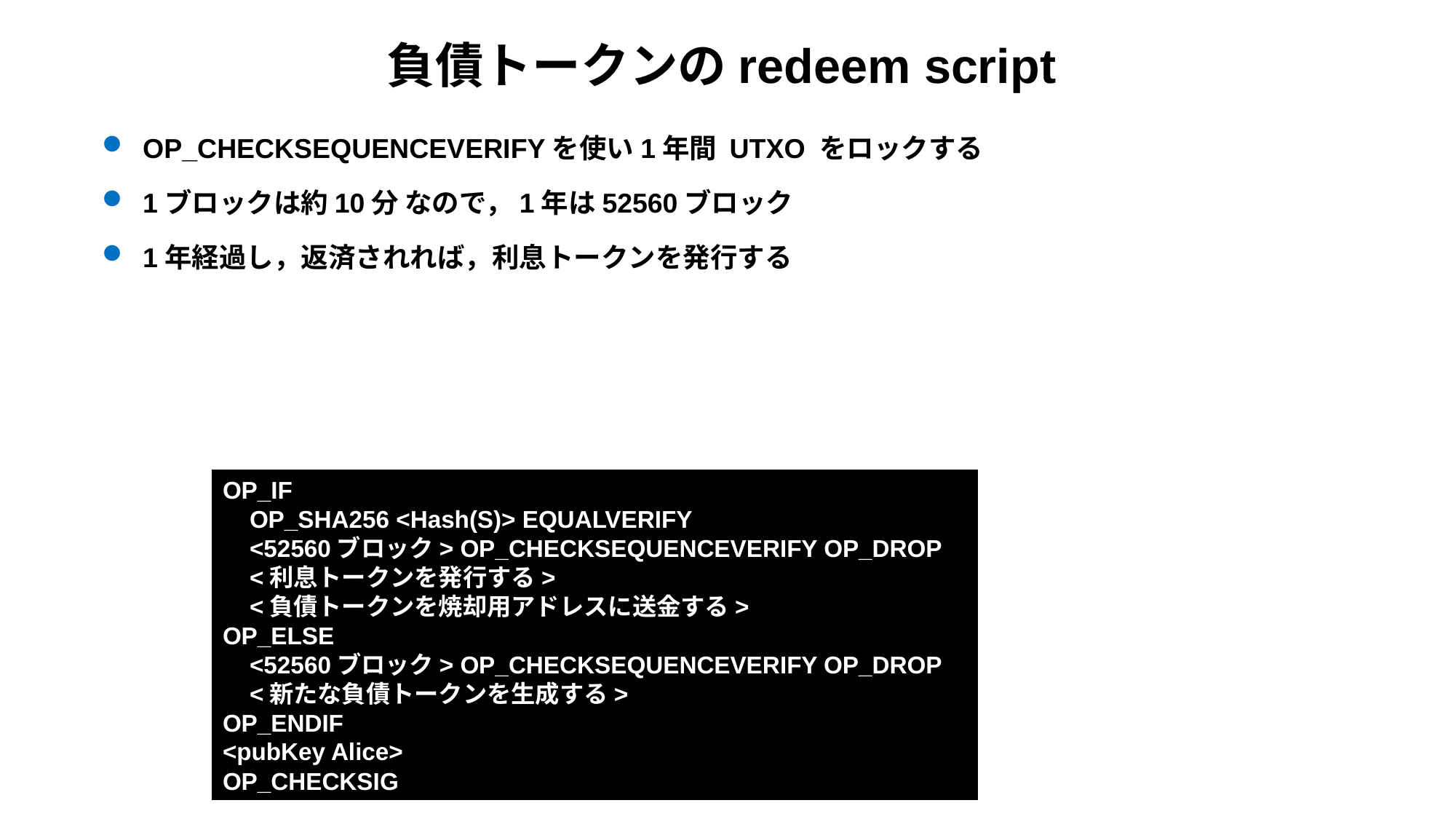

# 負債トークンのredeem script
OP_CHECKSEQUENCEVERIFYを使い1年間 UTXO をロックする
1ブロックは約10分 なので，1年は52560ブロック
1年経過し，返済されれば，利息トークンを発行する

OP_IF
    OP_SHA256 <Hash(S)> EQUALVERIFY
    <52560ブロック> OP_CHECKSEQUENCEVERIFY OP_DROP
    <利息トークンを発行する>
    <負債トークンを焼却用アドレスに送金する>
OP_ELSE
    <52560ブロック> OP_CHECKSEQUENCEVERIFY OP_DROP
    <新たな負債トークンを生成する>
OP_ENDIF
<pubKey Alice>
OP_CHECKSIG